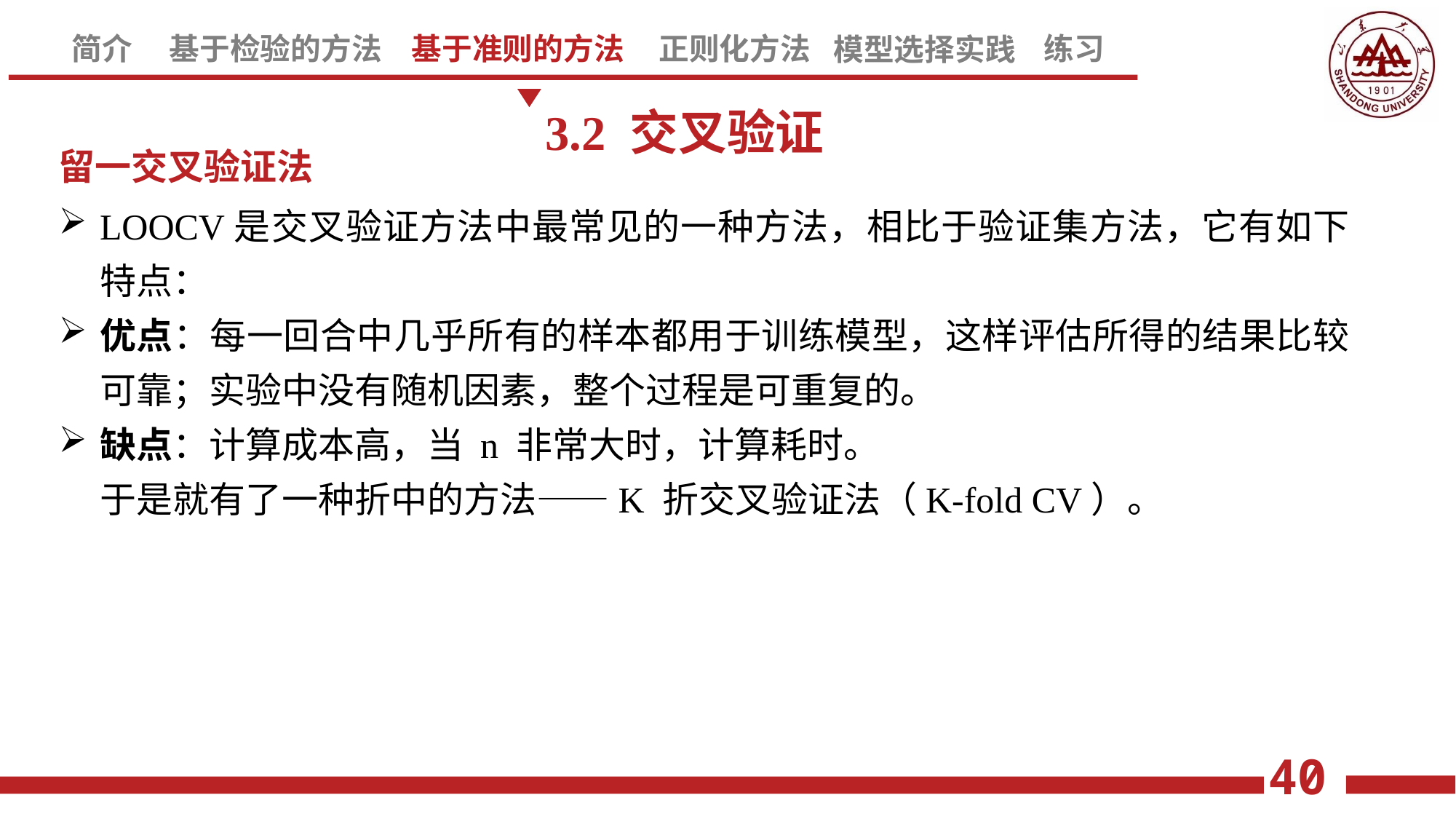

3.2 交叉验证
留一交叉验证法
LOOCV是交叉验证方法中最常见的一种方法，相比于验证集方法，它有如下特点：
优点：每一回合中几乎所有的样本都用于训练模型，这样评估所得的结果比较可靠；实验中没有随机因素，整个过程是可重复的。
缺点：计算成本高，当 n 非常大时，计算耗时。
    于是就有了一种折中的方法——K 折交叉验证法（K-fold CV）。